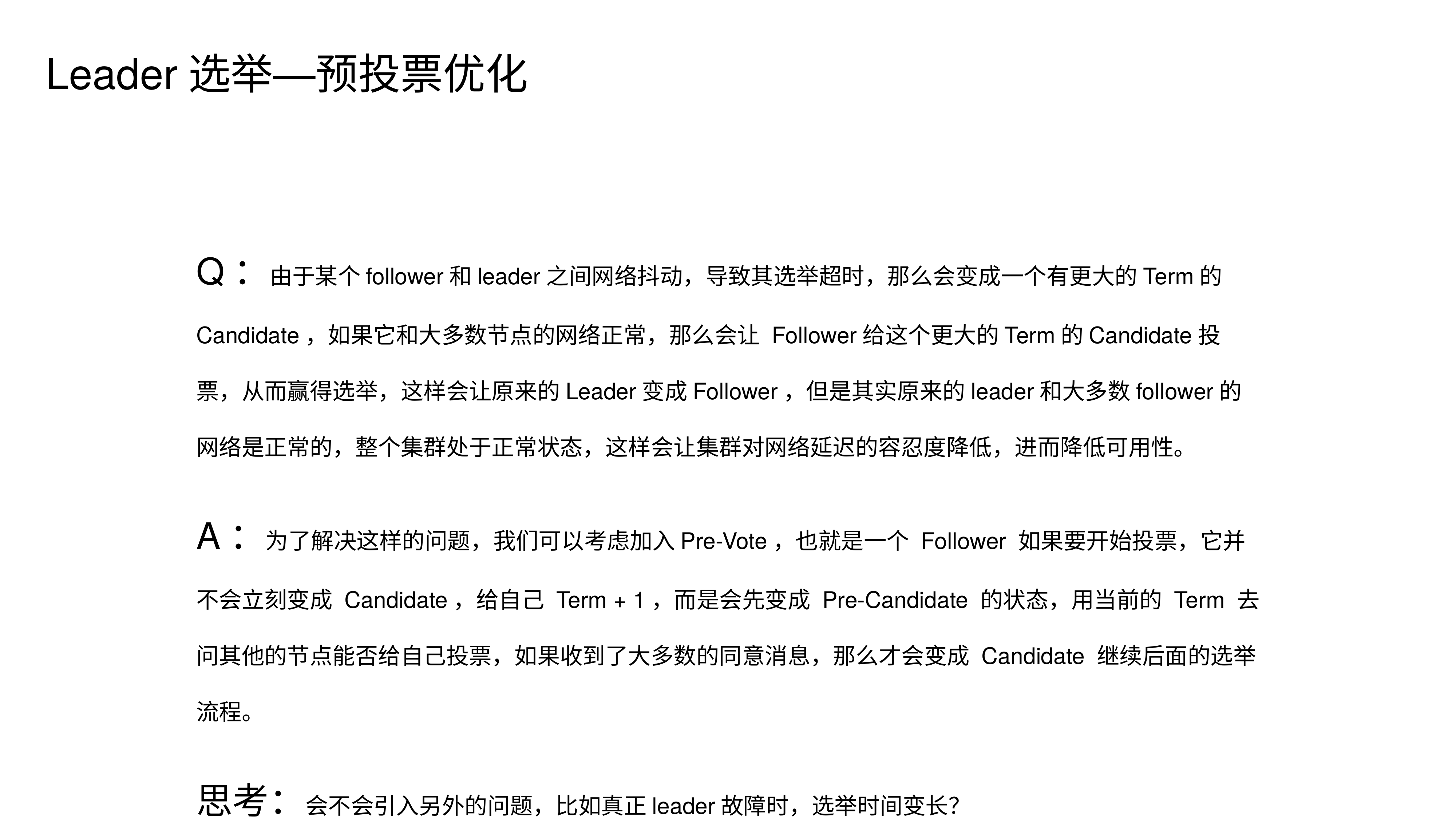

Leader选举—预投票优化
Q：由于某个follower和leader之间网络抖动，导致其选举超时，那么会变成一个有更大的Term的 Candidate，如果它和大多数节点的网络正常，那么会让 Follower给这个更大的Term的Candidate投票，从而赢得选举，这样会让原来的Leader变成Follower，但是其实原来的leader和大多数follower的网络是正常的，整个集群处于正常状态，这样会让集群对网络延迟的容忍度降低，进而降低可用性。

A：为了解决这样的问题，我们可以考虑加入Pre-Vote，也就是一个 Follower 如果要开始投票，它并不会立刻变成 Candidate，给自己 Term + 1，而是会先变成 Pre-Candidate 的状态，用当前的 Term 去问其他的节点能否给自己投票，如果收到了大多数的同意消息，那么才会变成 Candidate 继续后面的选举流程。

思考：会不会引入另外的问题，比如真正leader故障时，选举时间变长？